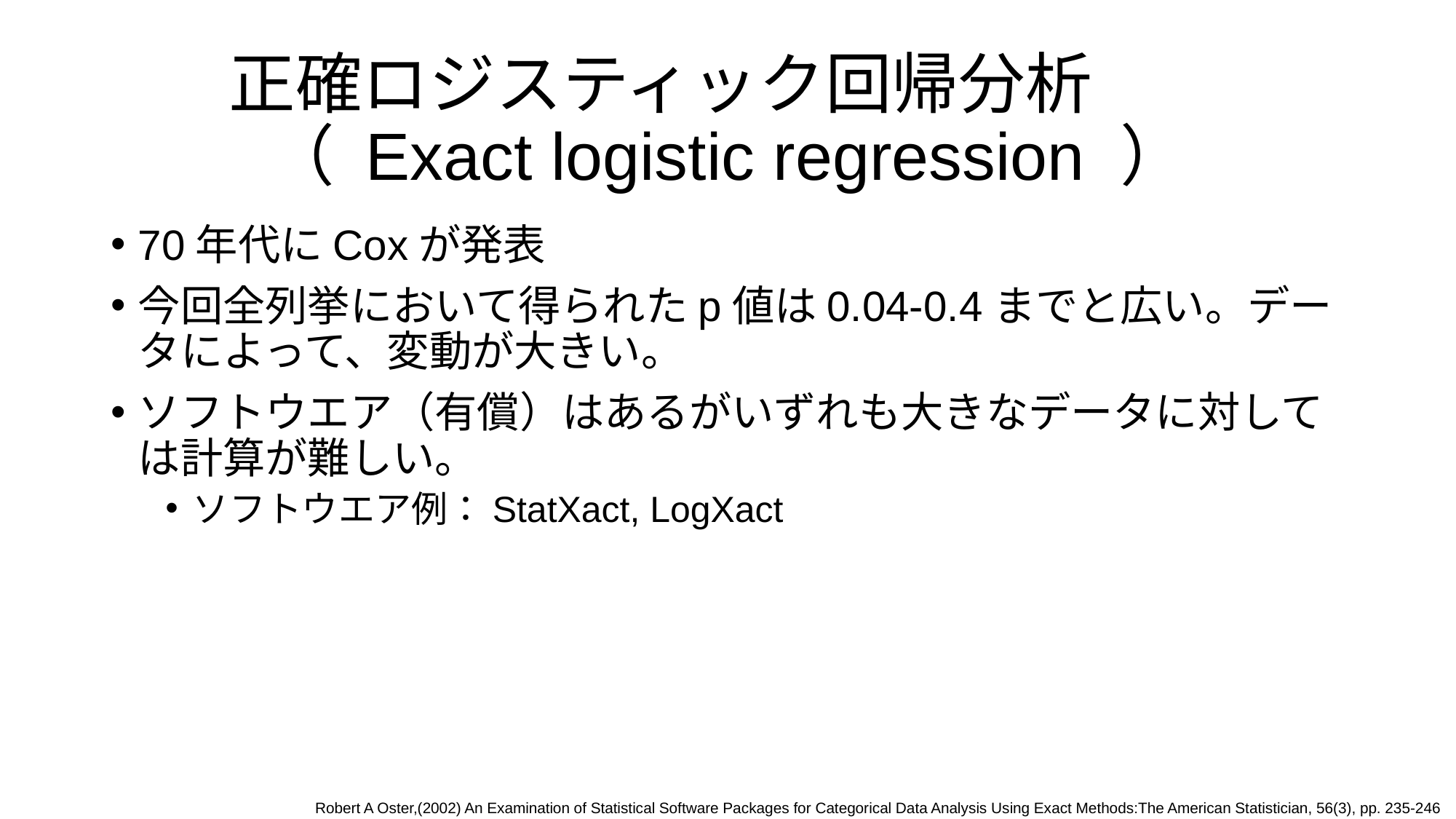

# 正確ロジスティック回帰分析　　（ Exact logistic regression ）
70年代にCoxが発表
今回全列挙において得られたp値は0.04-0.4までと広い。データによって、変動が大きい。
ソフトウエア（有償）はあるがいずれも大きなデータに対しては計算が難しい。
ソフトウエア例：StatXact, LogXact

Robert A Oster,(2002) An Examination of Statistical Software Packages for Categorical Data Analysis Using Exact Methods:The American Statistician, 56(3), pp. 235-246